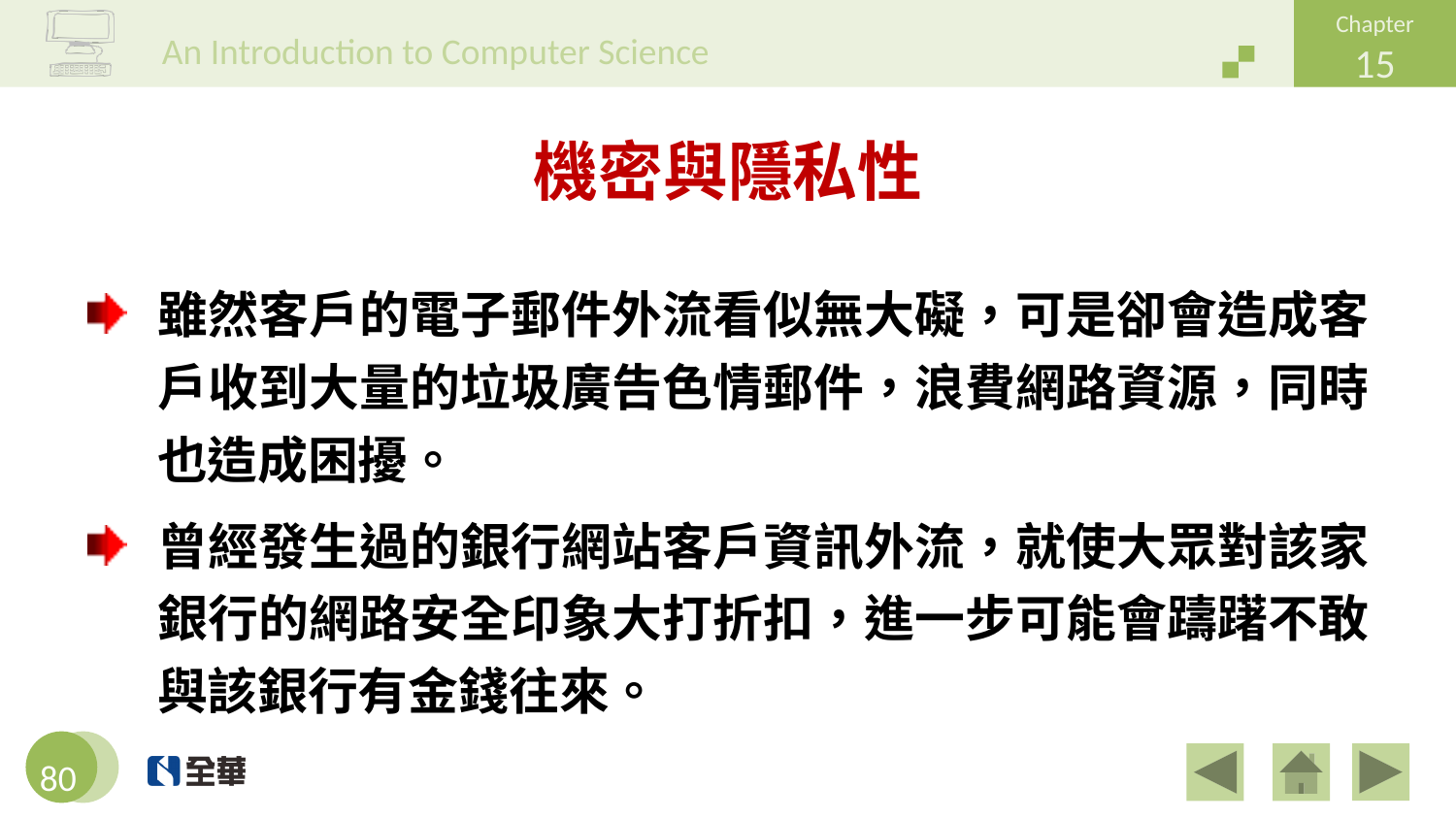

# 機密與隱私性
雖然客戶的電子郵件外流看似無大礙，可是卻會造成客戶收到大量的垃圾廣告色情郵件，浪費網路資源，同時也造成困擾。
曾經發生過的銀行網站客戶資訊外流，就使大眾對該家銀行的網路安全印象大打折扣，進一步可能會躊躇不敢與該銀行有金錢往來。